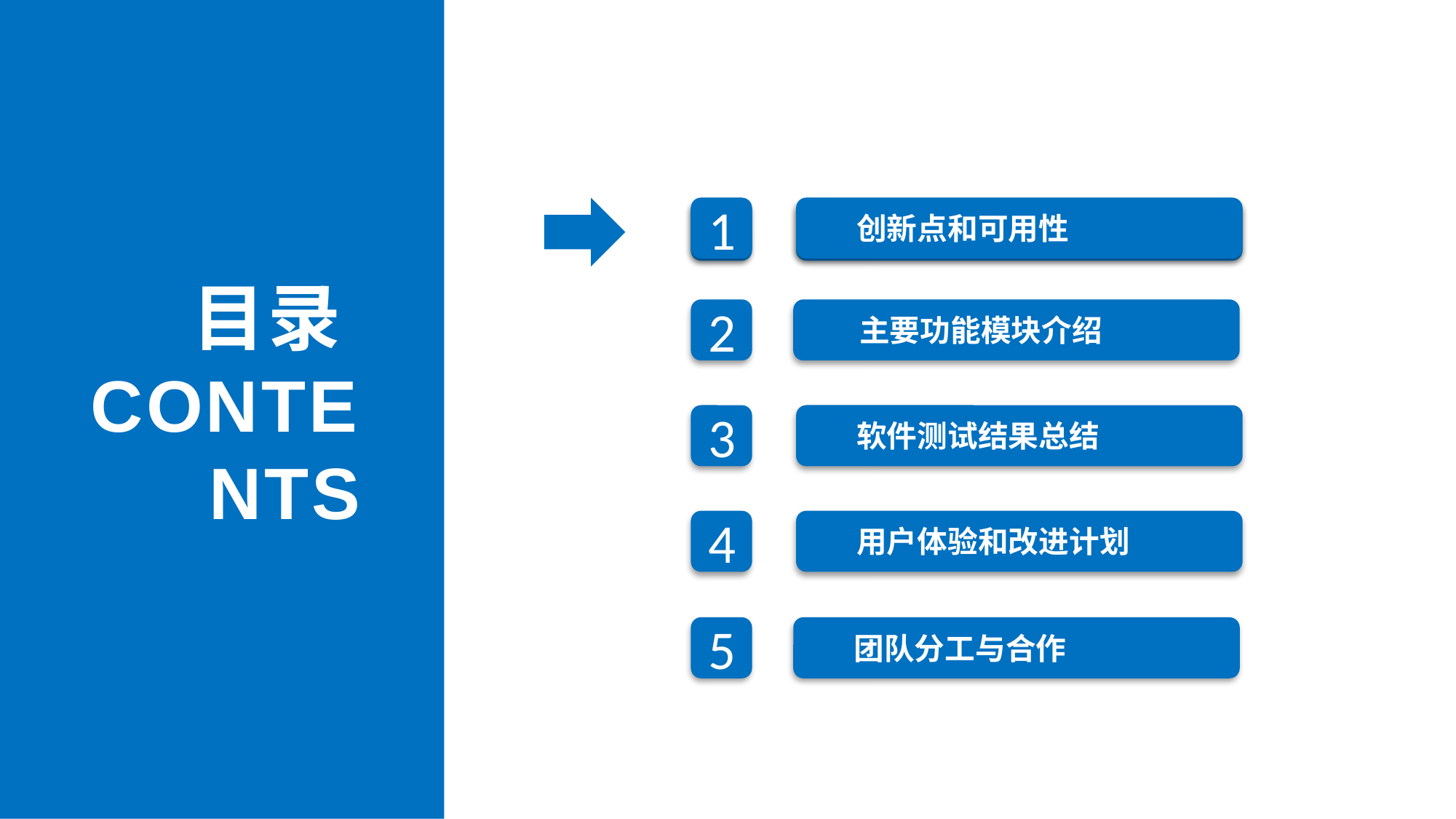

创新点和可用性
1

UI工作概述
1
目录
CONTENTS
2

主要功能模块介绍

软件测试结果总结
3

用户体验和改进计划
4

团队分工与合作
5